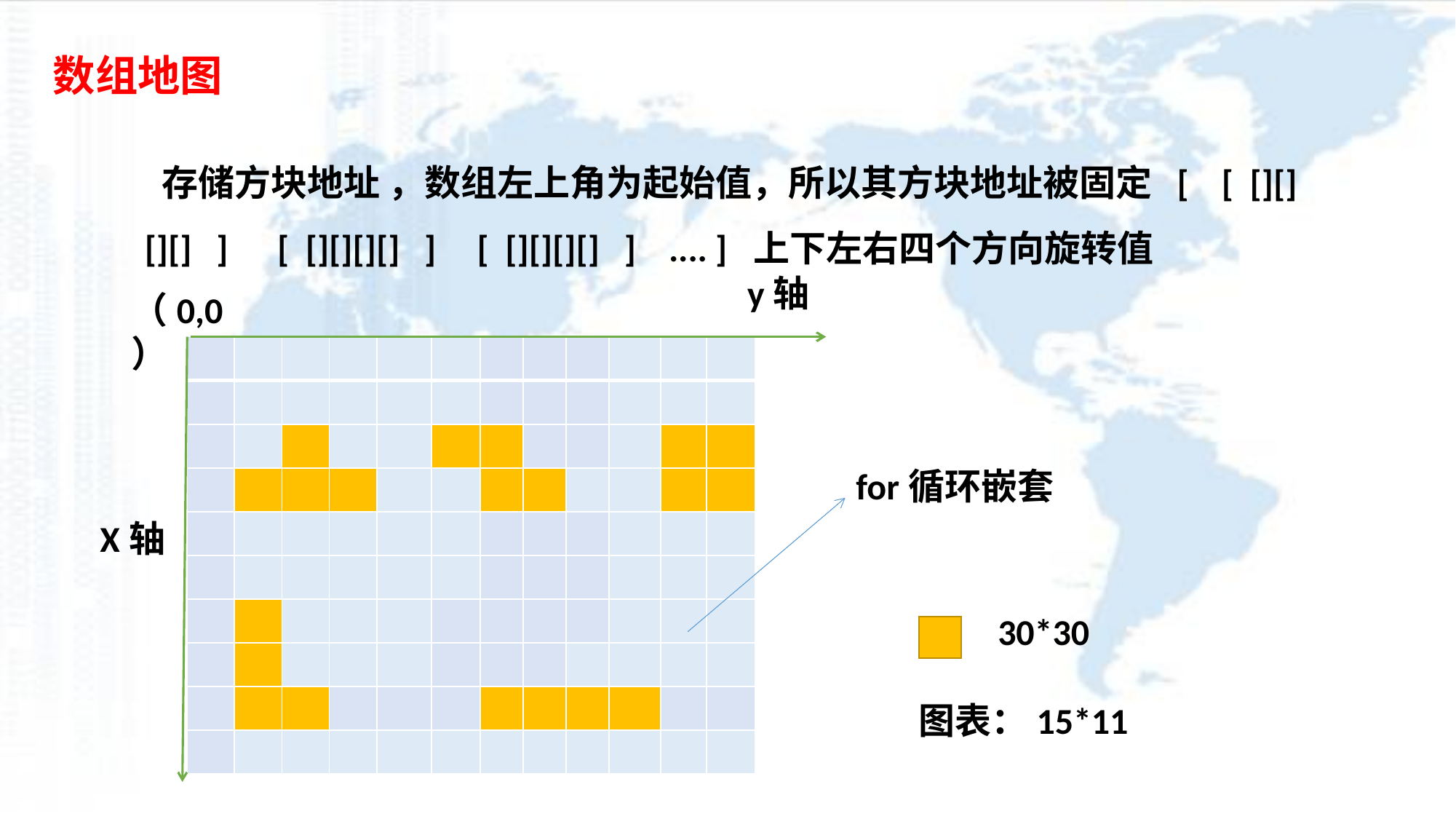

数组地图
 存储方块地址 ，数组左上角为起始值，所以其方块地址被固定  [    [  [][][][]   ]      [  [][][][]   ]     [  [][][][]   ]    .... ]  上下左右四个方向旋转值

y轴
（0,0）
|  |  |  |  |  |  |  |  |  |  |  |  |
| --- | --- | --- | --- | --- | --- | --- | --- | --- | --- | --- | --- |
|  |  |  |  |  |  |  |  |  |  |  |  |
|  |  |  |  |  |  |  |  |  |  |  |  |
|  |  |  |  |  |  |  |  |  |  |  |  |
|  |  |  |  |  |  |  |  |  |  |  |  |
|  |  |  |  |  |  |  |  |  |  |  |  |
|  |  |  |  |  |  |  |  |  |  |  |  |
|  |  |  |  |  |  |  |  |  |  |  |  |
|  |  |  |  |  |  |  |  |  |  |  |  |
|  |  |  |  |  |  |  |  |  |  |  |  |
for循环嵌套
X轴
30*30

图表：15*11